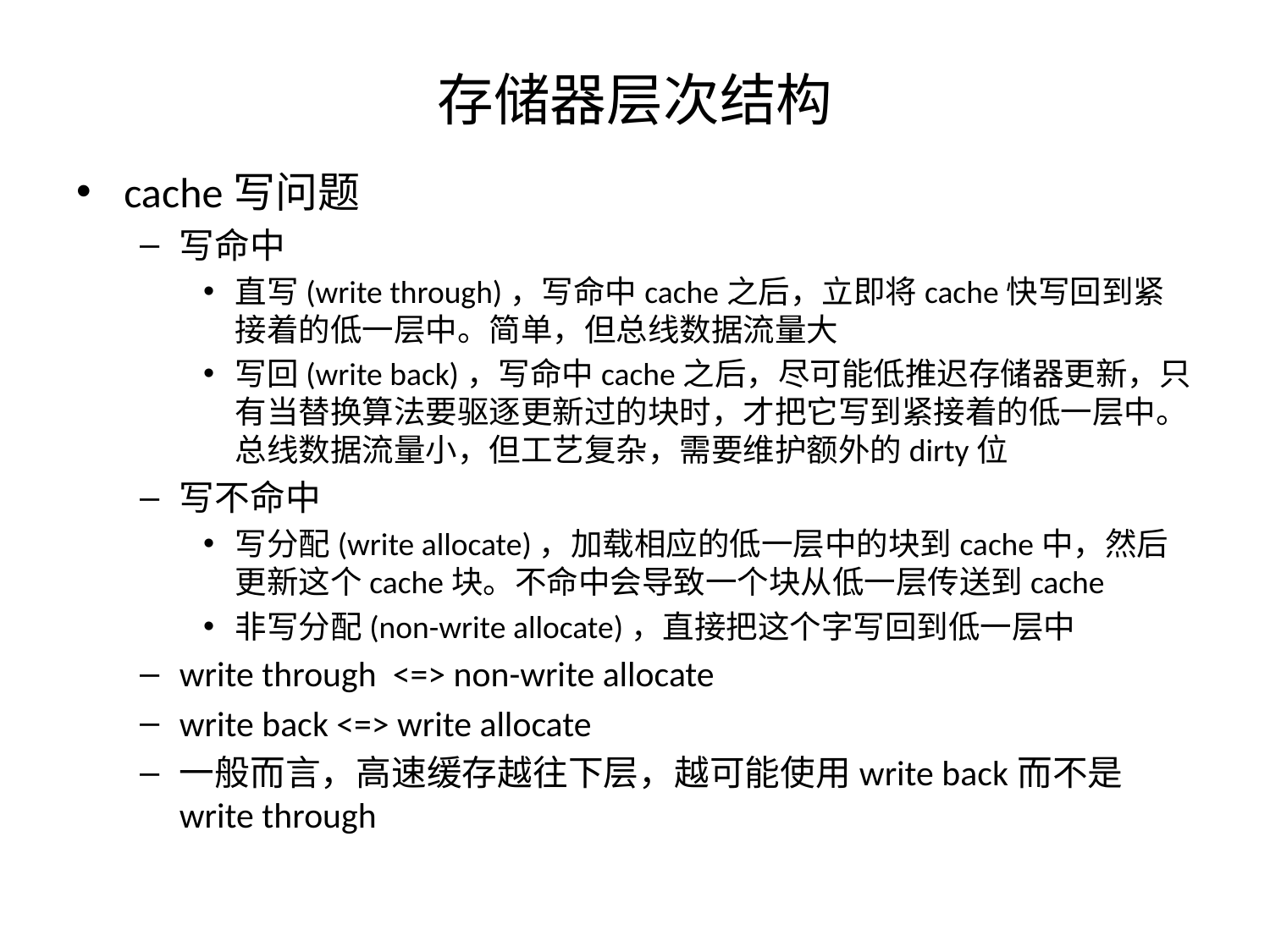

# 存储器层次结构
cache写问题
写命中
直写(write through)，写命中cache之后，立即将cache快写回到紧接着的低一层中。简单，但总线数据流量大
写回(write back)，写命中cache之后，尽可能低推迟存储器更新，只有当替换算法要驱逐更新过的块时，才把它写到紧接着的低一层中。总线数据流量小，但工艺复杂，需要维护额外的dirty位
写不命中
写分配(write allocate)，加载相应的低一层中的块到cache中，然后更新这个cache块。不命中会导致一个块从低一层传送到cache
非写分配(non-write allocate)，直接把这个字写回到低一层中
write through  <=> non-write allocate
write back <=> write allocate
一般而言，高速缓存越往下层，越可能使用write back而不是write through